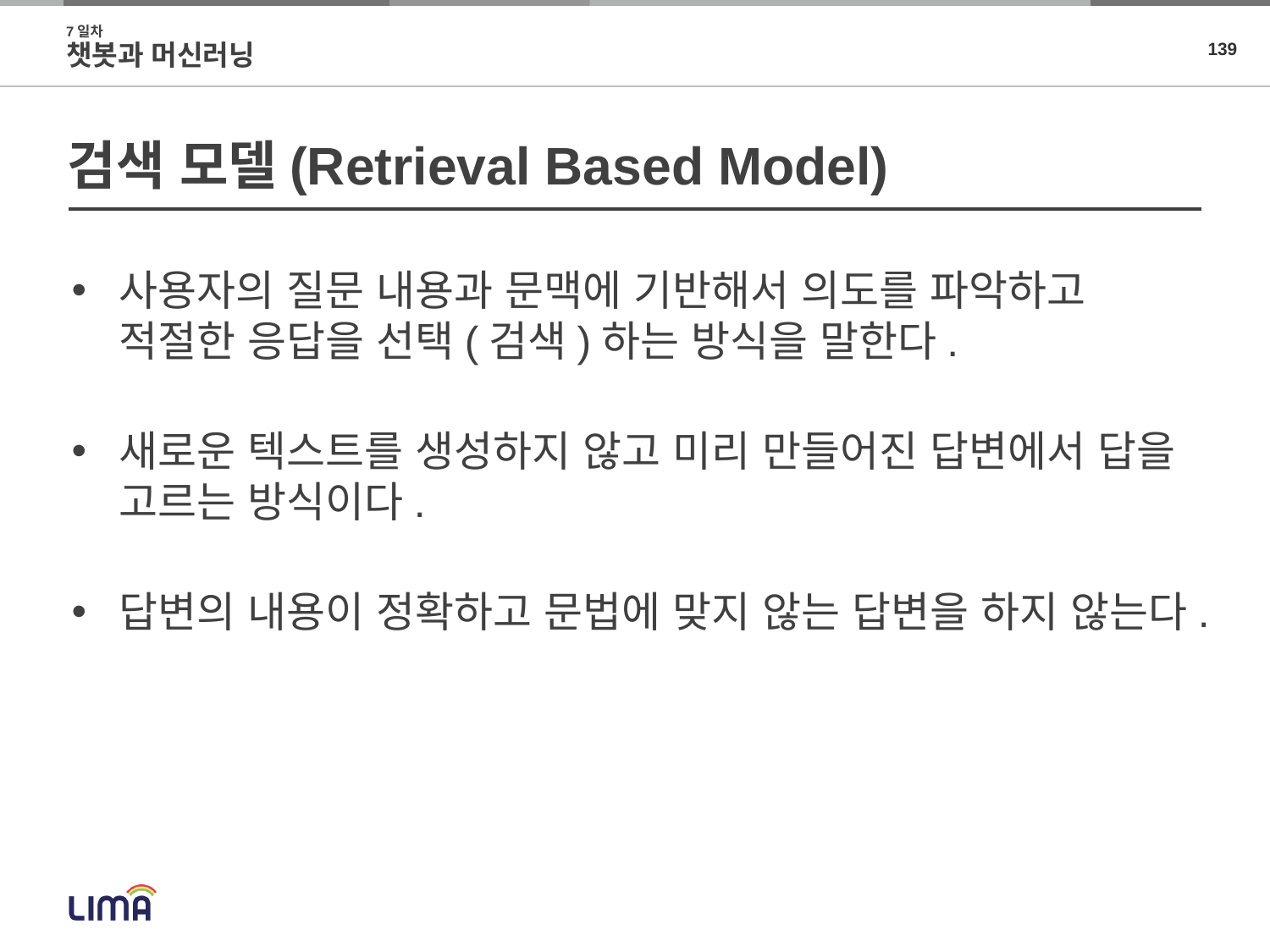

7일차
챗봇과 머신러닝
# 검색 모델(Retrieval Based Model)
사용자의 질문 내용과 문맥에 기반해서 의도를 파악하고 적절한 응답을 선택(검색)하는 방식을 말한다.
새로운 텍스트를 생성하지 않고 미리 만들어진 답변에서 답을 고르는 방식이다.
답변의 내용이 정확하고 문법에 맞지 않는 답변을 하지 않는다.